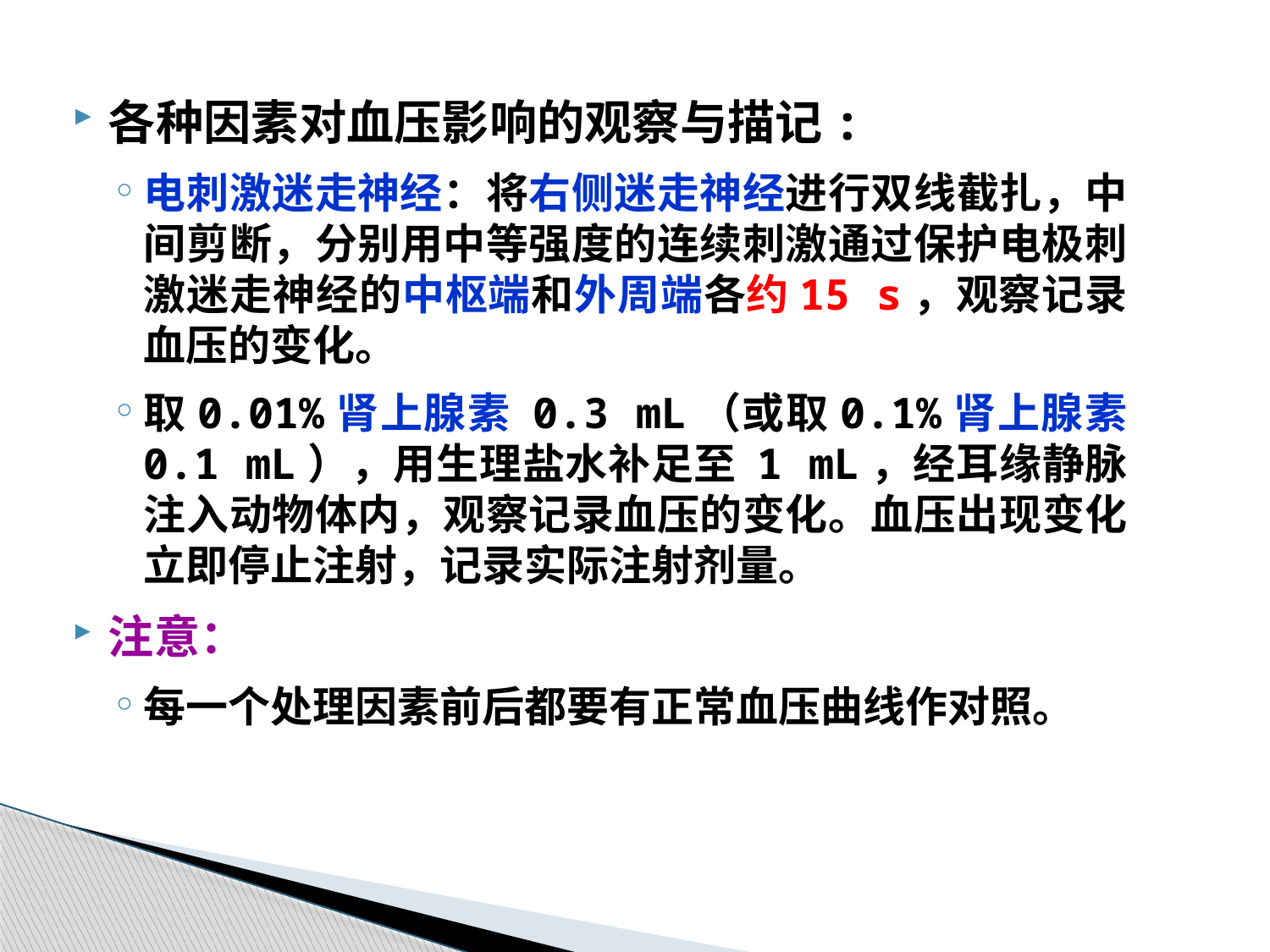

各种因素对血压影响的观察与描记:
电刺激迷走神经：将右侧迷走神经进行双线截扎，中间剪断，分别用中等强度的连续刺激通过保护电极刺激迷走神经的中枢端和外周端各约15 s，观察记录血压的变化。
取0.01%肾上腺素 0.3 mL（或取0.1%肾上腺素 0.1 mL），用生理盐水补足至 1 mL，经耳缘静脉注入动物体内，观察记录血压的变化。血压出现变化立即停止注射，记录实际注射剂量。
注意：
每一个处理因素前后都要有正常血压曲线作对照。